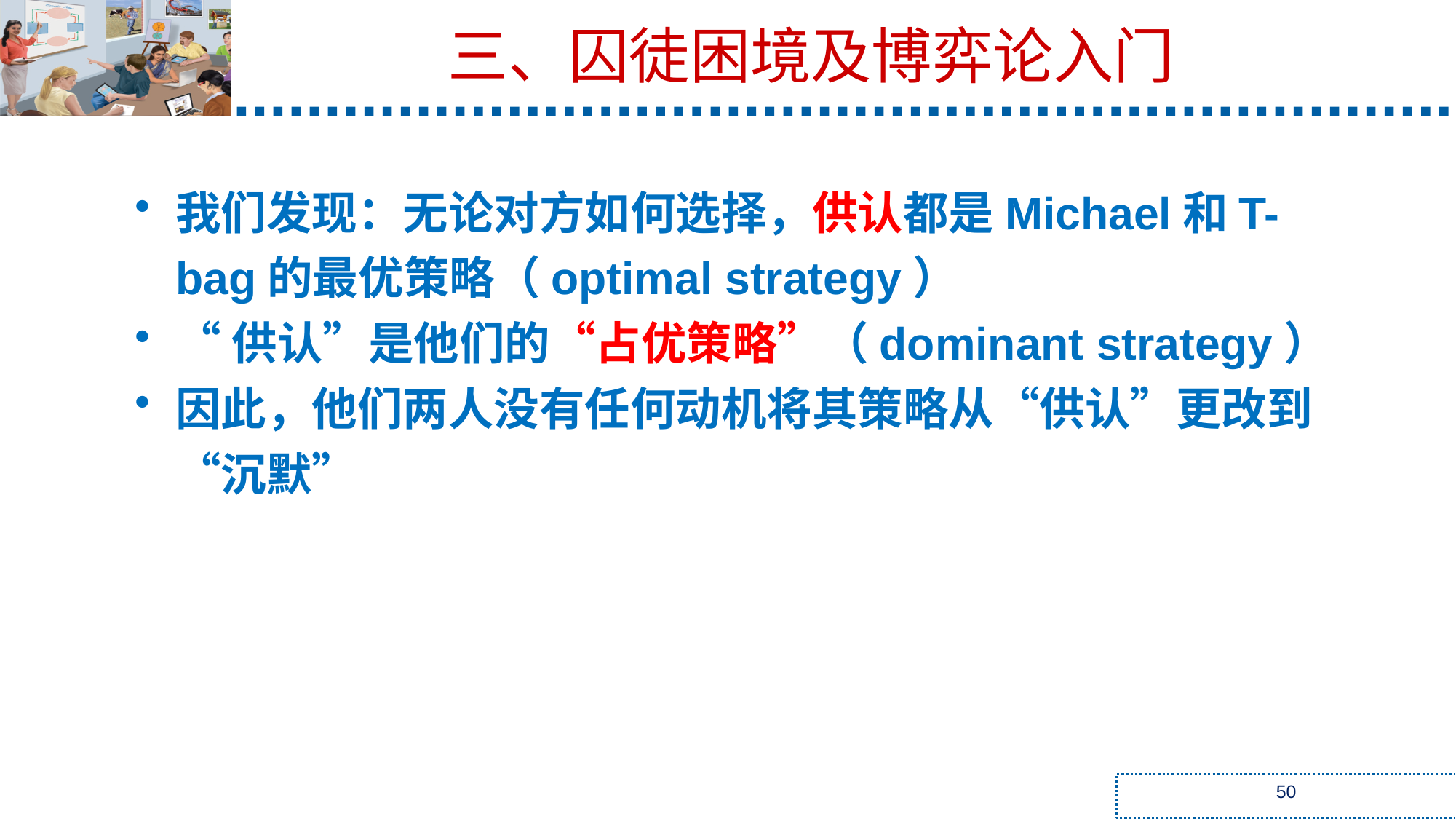

三、囚徒困境及博弈论入门

我们发现：无论对方如何选择，供认都是Michael和T-bag的最优策略（optimal strategy）
“供认”是他们的“占优策略”（dominant strategy）
因此，他们两人没有任何动机将其策略从“供认”更改到“沉默”

50